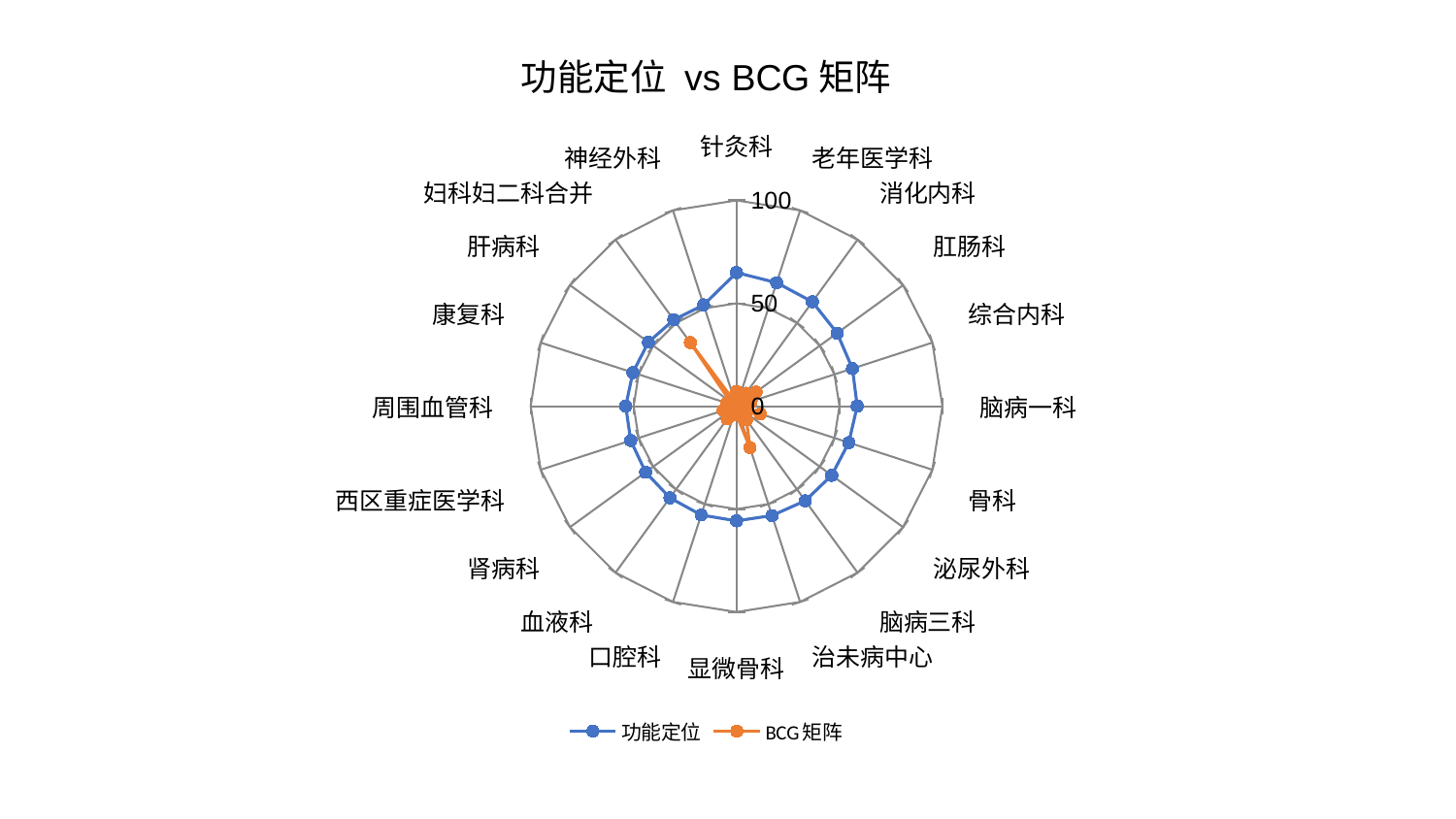

### Chart: 功能定位 vs BCG矩阵

| Category | 功能定位 | BCG矩阵 |
|---|---|---|
| 针灸科 | 64.90349573040584 | 7.1546519370196915 |
| 老年医学科 | 63.08875986866262 | 2.1216499495258376 |
| 消化内科 | 62.688655338586535 | 7.750541548760951 |
| 肛肠科 | 60.41752204953606 | 11.743057056822526 |
| 综合内科 | 59.19155032864072 | 7.413337503231625 |
| 脑病一科 | 58.605554659133354 | 4.287357657953661 |
| 骨科 | 57.32039556003155 | 12.08023704390662 |
| 泌尿外科 | 57.14860495067569 | 5.844378116278682 |
| 脑病三科 | 56.8032245192732 | 8.15114041728563 |
| 治未病中心 | 55.860591693268944 | 21.138740432320134 |
| 显微骨科 | 55.73022898942876 | 4.253756805456658 |
| 口腔科 | 55.60428773212158 | 1.0769644840007038 |
| 血液科 | 55.04926215388669 | 7.632398493486481 |
| 肾病科 | 54.60887441626183 | 1.771431065827891 |
| 西区重症医学科 | 54.04603675498027 | 6.782104690408264 |
| 周围血管科 | 53.83321688639399 | 3.734411113218103 |
| 康复科 | 52.96322866544945 | 5.027112181434972 |
| 肝病科 | 52.92770625868785 | 3.604016563888476 |
| 妇科妇二科合并 | 51.88932134224251 | 38.200443941197506 |
| 神经外科 | 51.74696241901464 | 1.8303597713172672 |
40